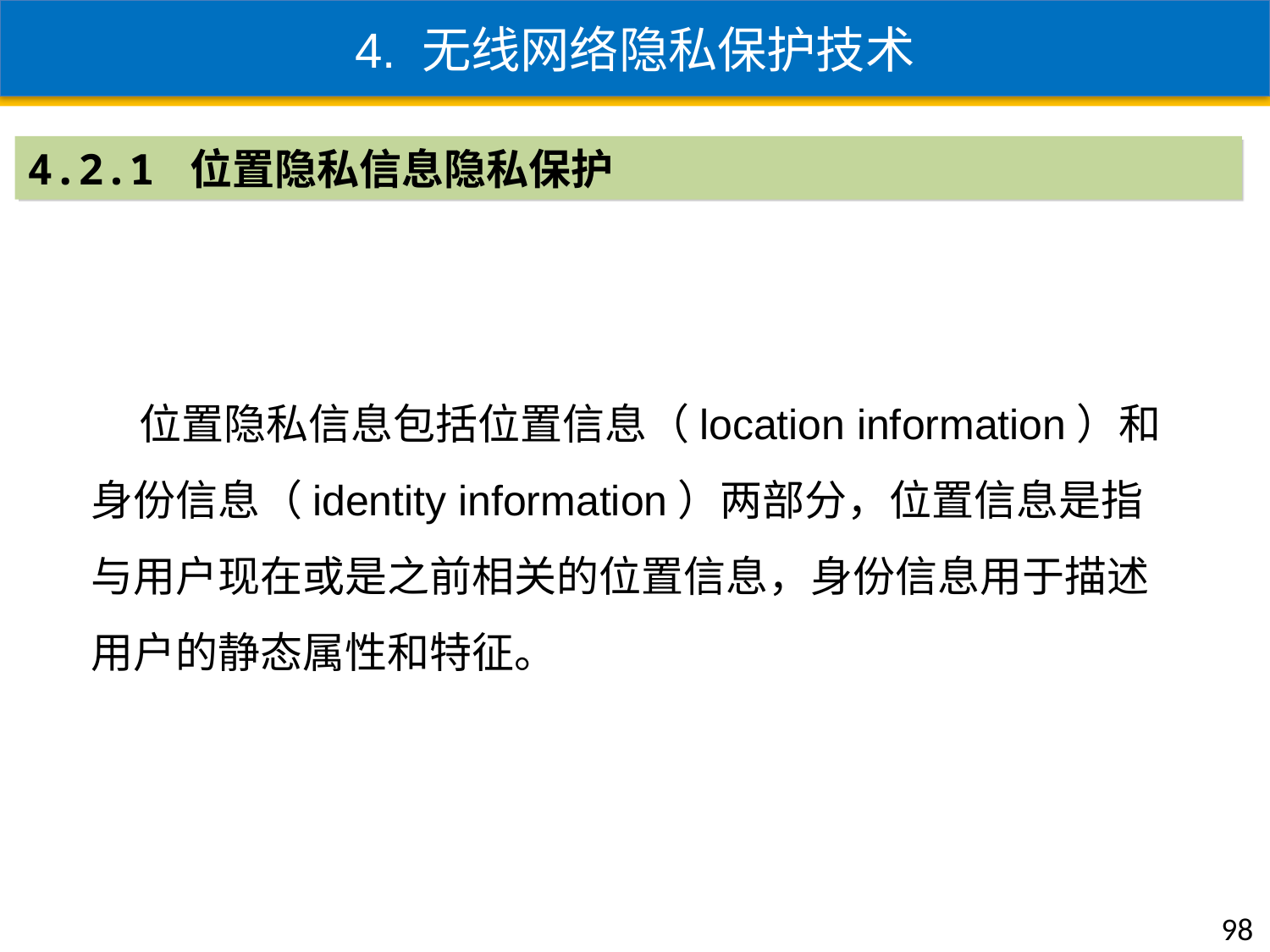

4. 无线网络隐私保护技术
4.2.1 位置隐私信息隐私保护
    位置隐私信息包括位置信息（location information）和身份信息（identity information）两部分，位置信息是指与用户现在或是之前相关的位置信息，身份信息用于描述用户的静态属性和特征。
98